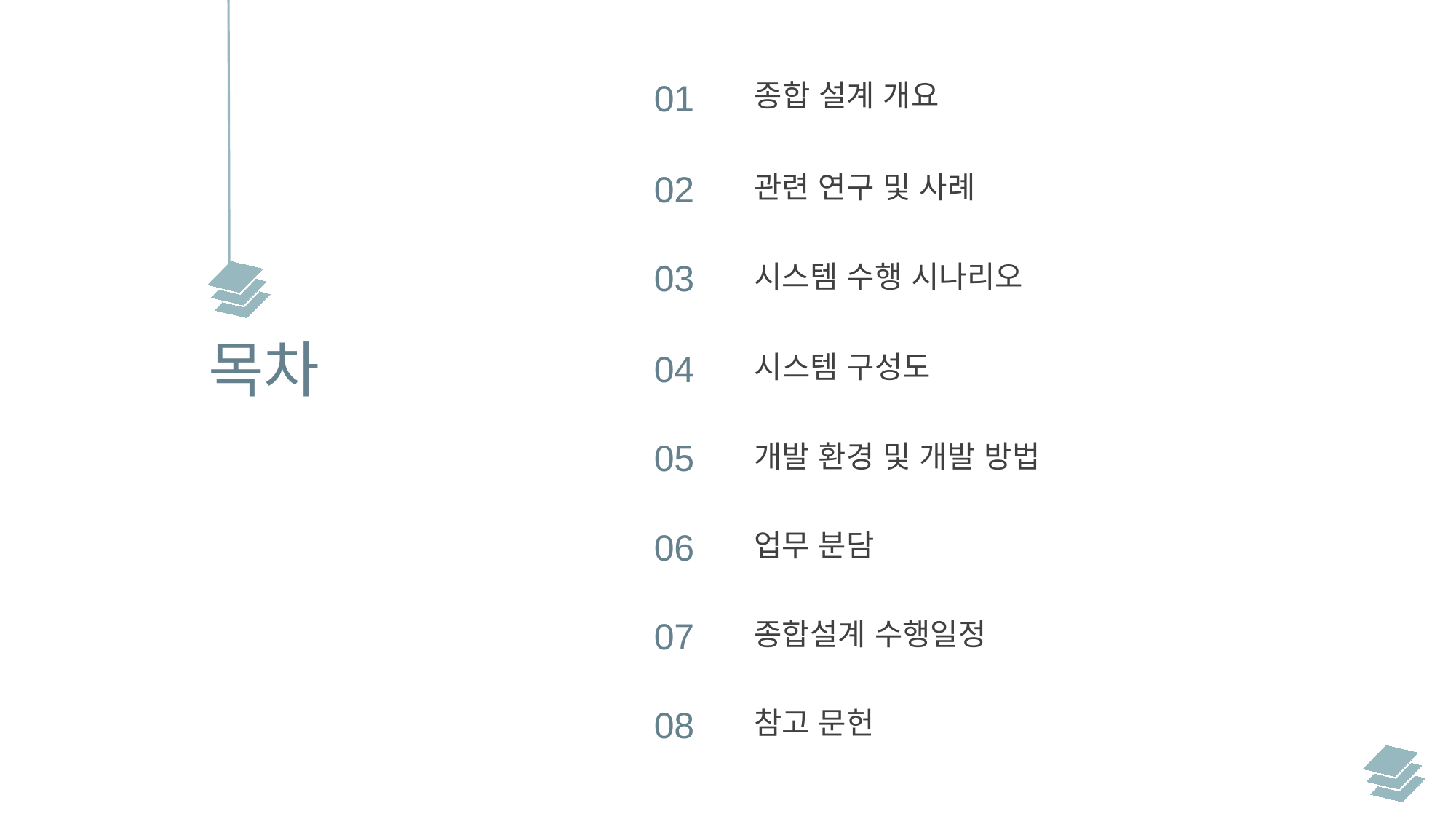

01
종합 설계 개요
02
관련 연구 및 사례
03
시스템 수행 시나리오

목차
04
시스템 구성도
05
개발 환경 및 개발 방법
06
업무 분담
07
종합설계 수행일정
08
참고 문헌